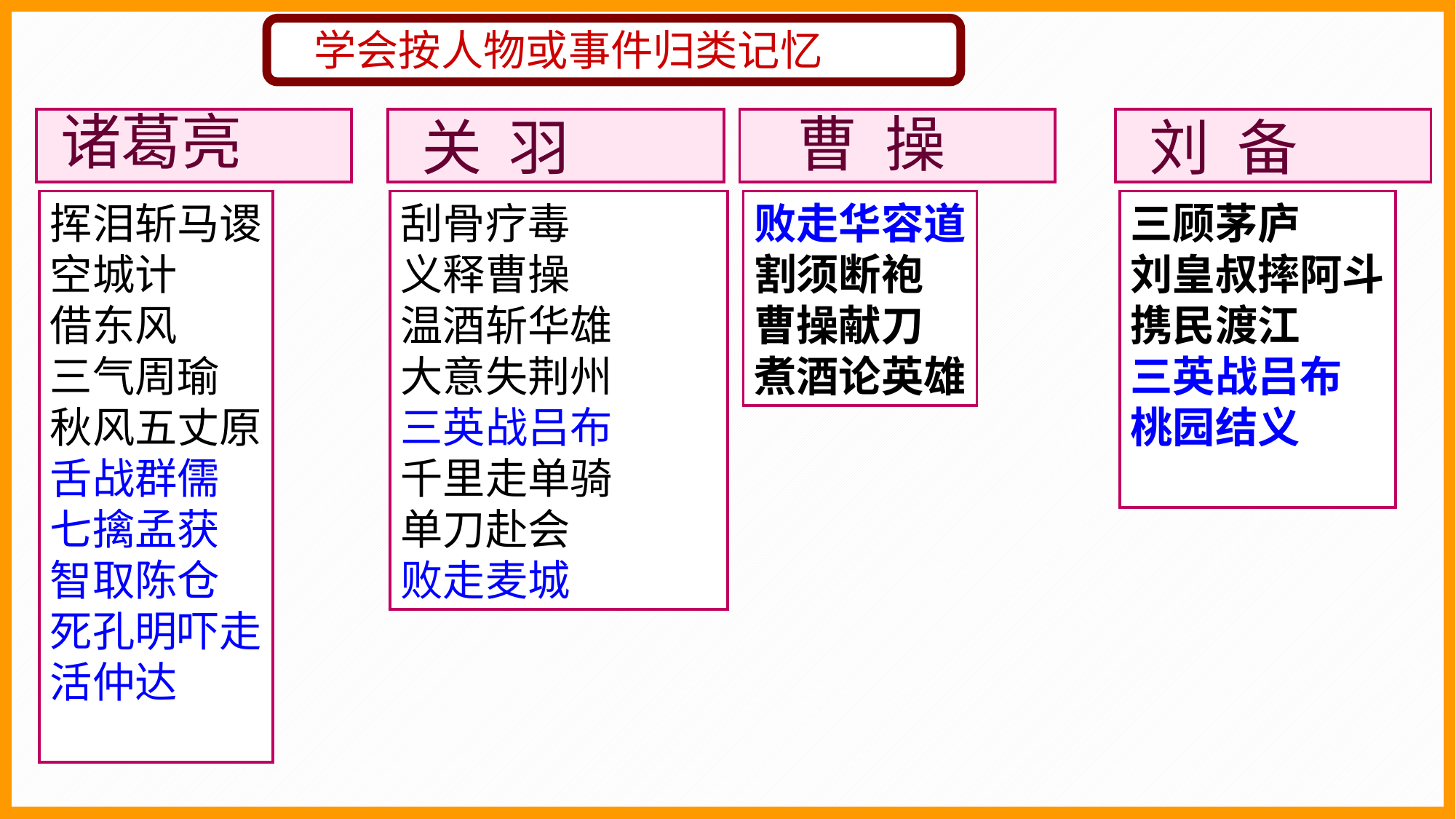

学会按人物或事件归类记忆
诸葛亮
曹  操
关  羽
刘  备

刮骨疗毒
义释曹操
温酒斩华雄
大意失荆州
三英战吕布
千里走单骑
单刀赴会
败走麦城

败走华容道
割须断袍
曹操献刀
煮酒论英雄

挥泪斩马谡
空城计
借东风
三气周瑜
秋风五丈原
舌战群儒
七擒孟获
智取陈仓
死孔明吓走
活仲达

三顾茅庐
刘皇叔摔阿斗
携民渡江
三英战吕布
桃园结义